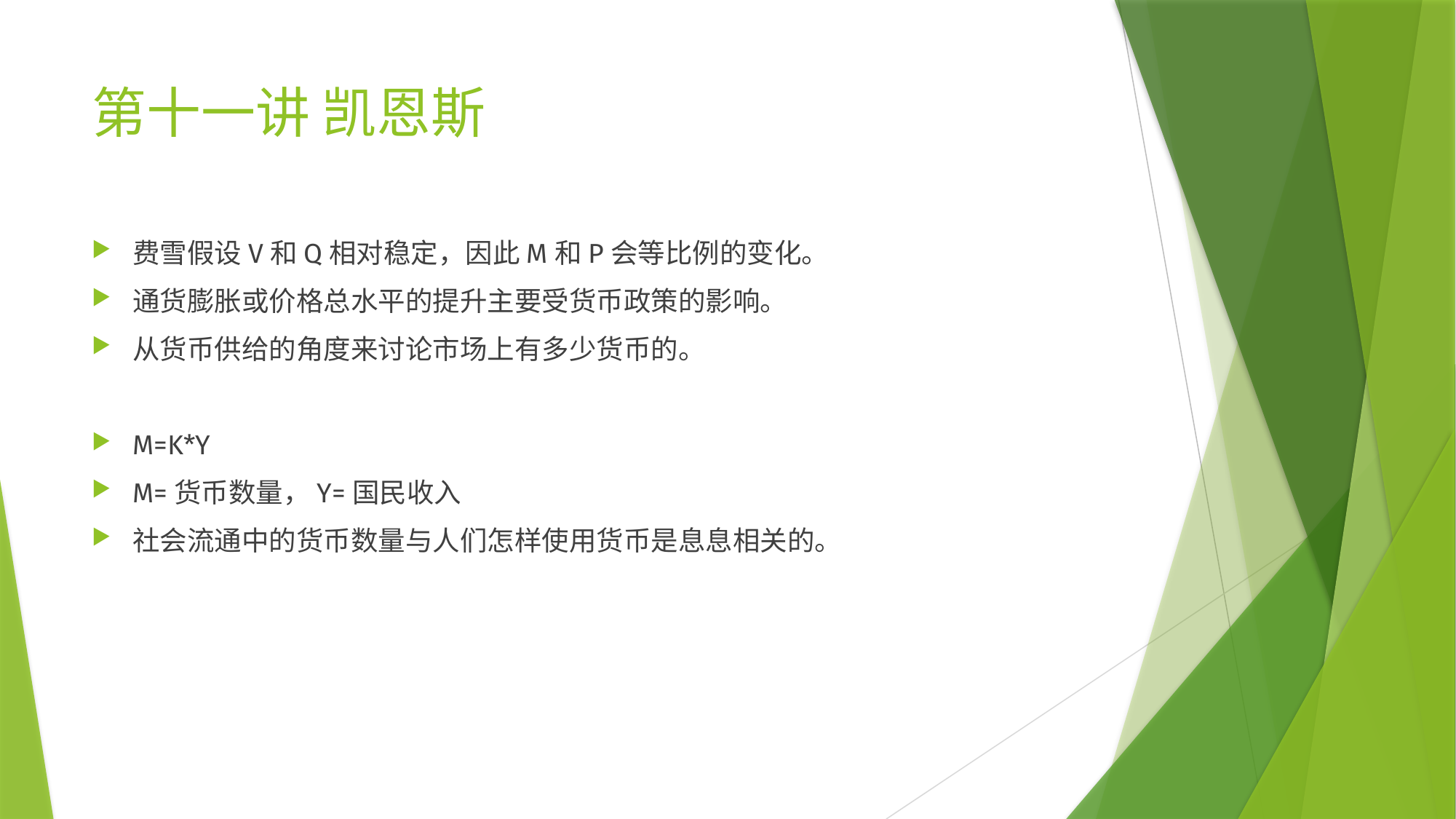

# 第十一讲 凯恩斯
费雪假设V和Q相对稳定，因此M和P会等比例的变化。
通货膨胀或价格总水平的提升主要受货币政策的影响。
从货币供给的角度来讨论市场上有多少货币的。

M=K*Y
M=货币数量，Y=国民收入
社会流通中的货币数量与人们怎样使用货币是息息相关的。